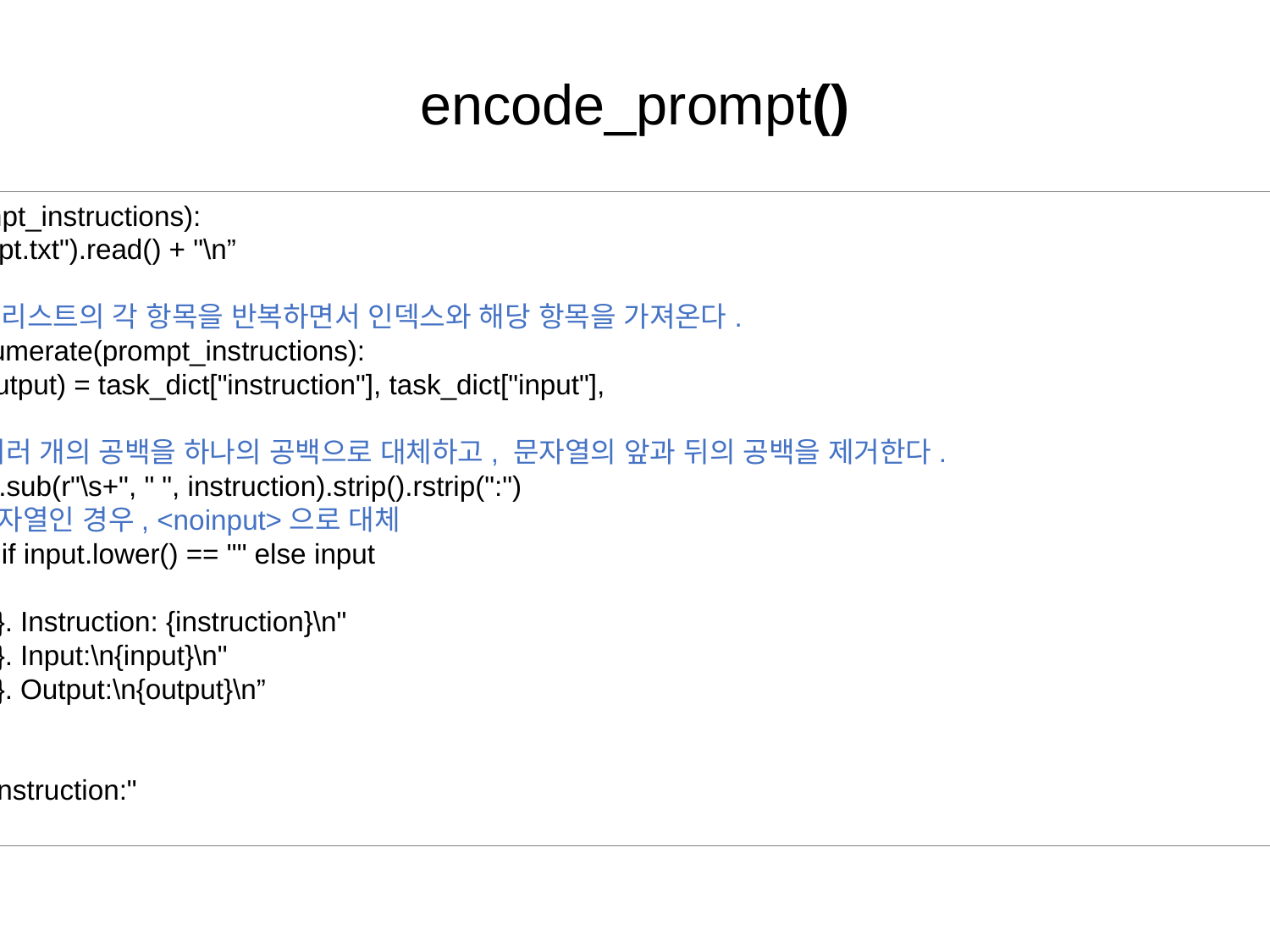

# encode_prompt()
def encode_prompt(prompt_instructions):
    prompt = open("./prompt.txt").read() + "\n”
    # prompt_instructions 리스트의 각 항목을 반복하면서 인덱스와 해당 항목을 가져온다.
    for idx, task_dict in enumerate(prompt_instructions):
        (instruction, input, output) = task_dict["instruction"], task_dict["input"],
													       task_dict["output"]
	# 문자열에서 여러 개의 공백을 하나의 공백으로 대체하고, 문자열의 앞과 뒤의 공백을 제거한다.
	instruction = re.sub(r"\s+", " ", instruction).strip().rstrip(":")
	# input이 빈 문자열인 경우, <noinput>으로 대체
        input = "<noinput>" if input.lower() == "" else input
        prompt += f"###\n"
        prompt += f"{idx + 1}. Instruction: {instruction}\n"
        prompt += f"{idx + 1}. Input:\n{input}\n"
        prompt += f"{idx + 1}. Output:\n{output}\n”
    prompt += f"###\n"
    prompt += f"{idx + 2}. Instruction:"
    return prompt